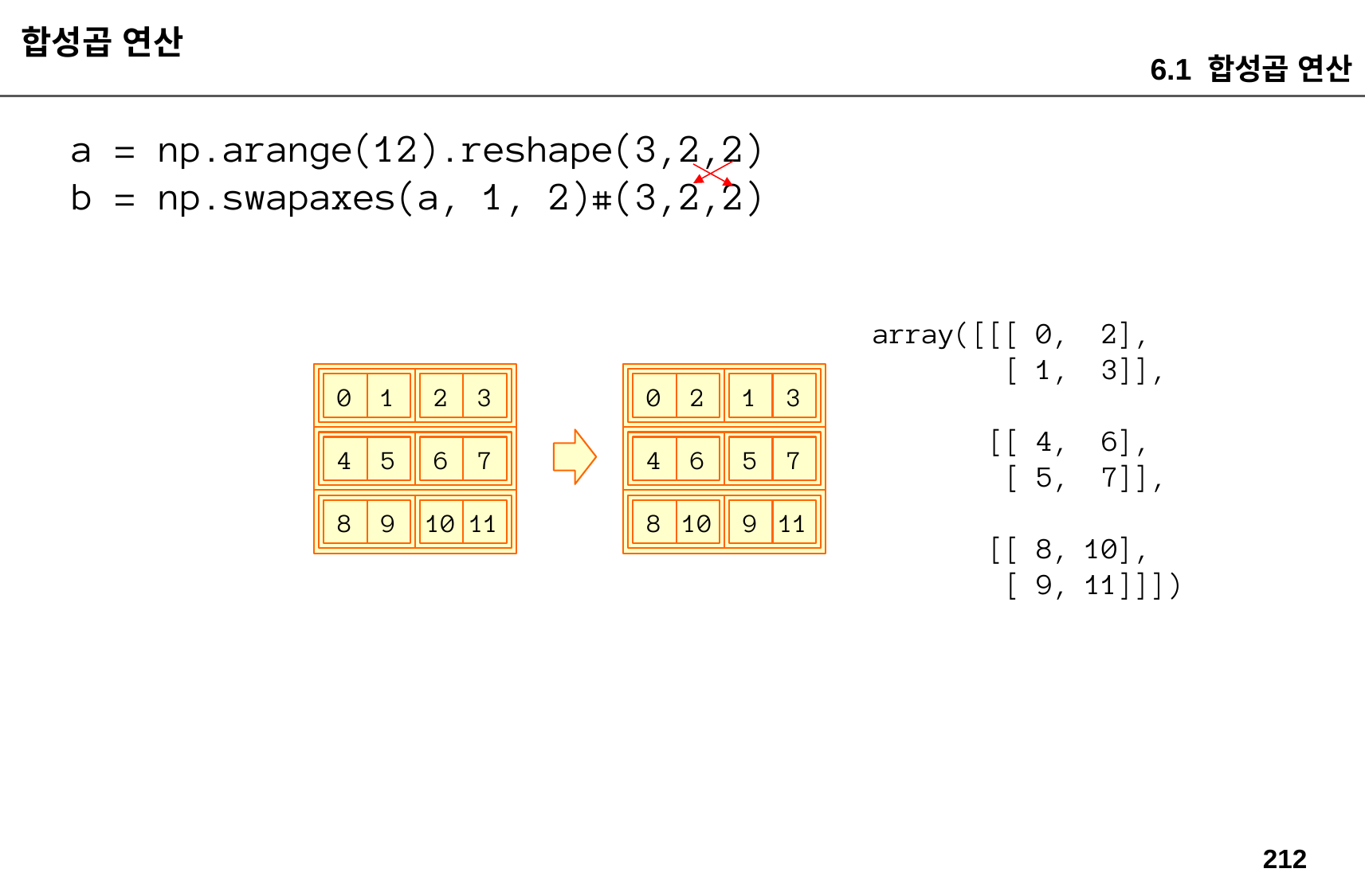

합성곱 연산
6.1 합성곱 연산
a = np.arange(12).reshape(3,2,2)
b = np.swapaxes(a, 1, 2)#(3,2,2)
array([[[ 0,  2],
        [ 1,  3]],

       [[ 4,  6],
        [ 5,  7]],

       [[ 8, 10],
        [ 9, 11]]])

0
1
2
3
0
2
1
3

4
5
6
7
4
6
5
7

8
9
10
11
8
10
9
11